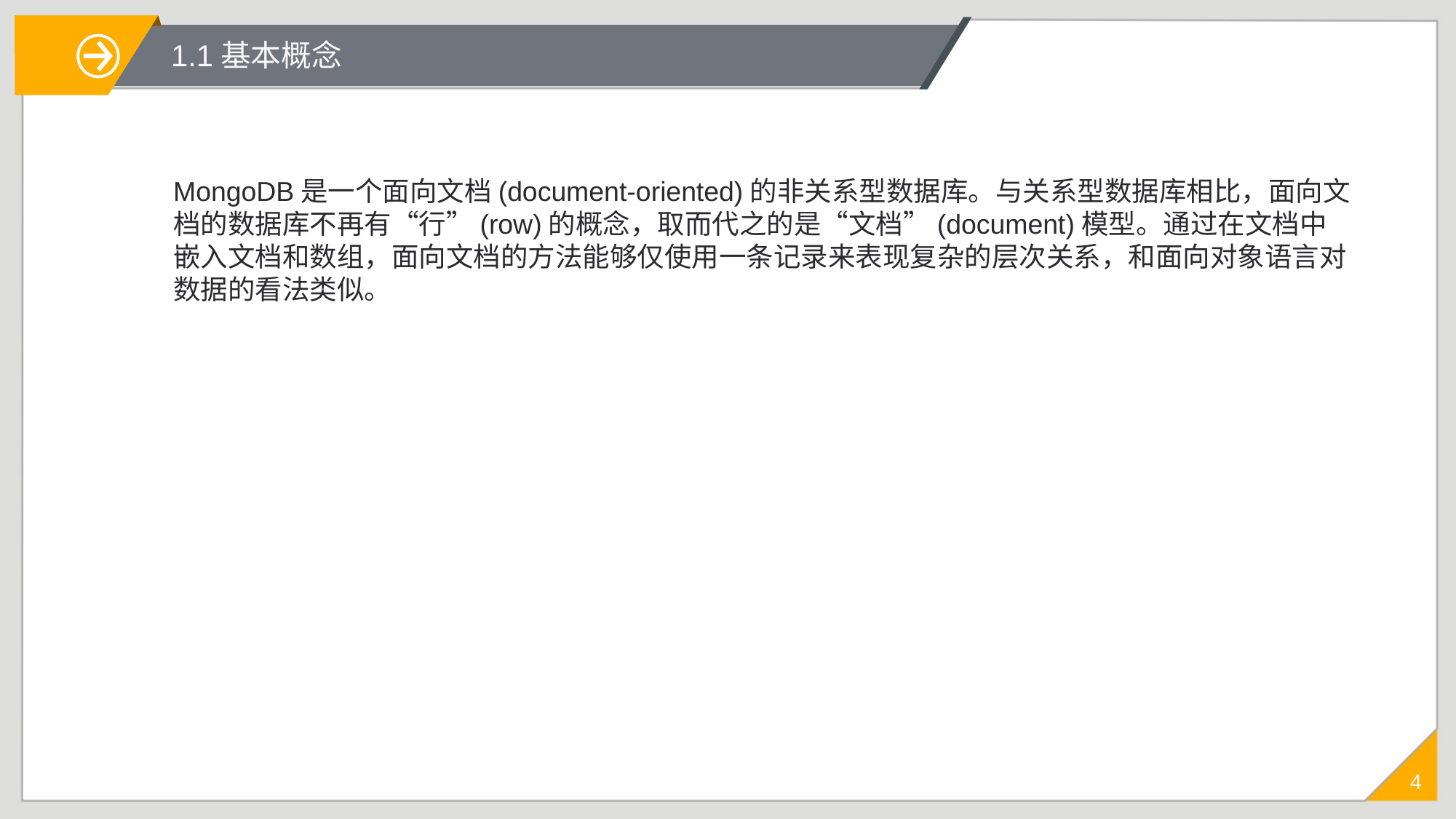

1.1基本概念

MongoDB是一个面向文档(document-oriented)的非关系型数据库。与关系型数据库相比，面向文档的数据库不再有“行”(row)的概念，取而代之的是“文档”(document)模型。通过在文档中嵌入文档和数组，面向文档的方法能够仅使用一条记录来表现复杂的层次关系，和面向对象语言对数据的看法类似。